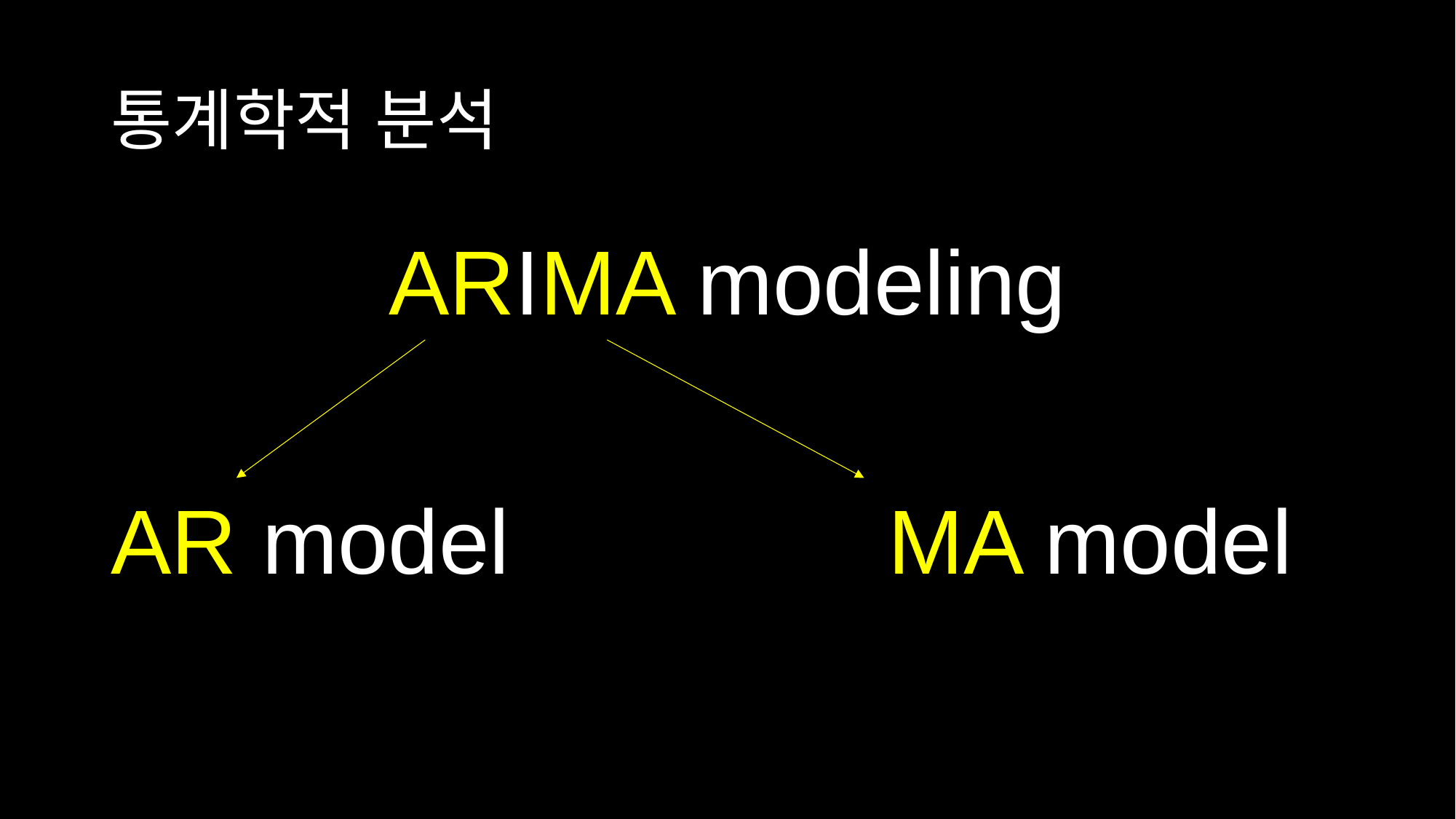

# 통계학적 분석
ARIMA modeling
MA model
AR model